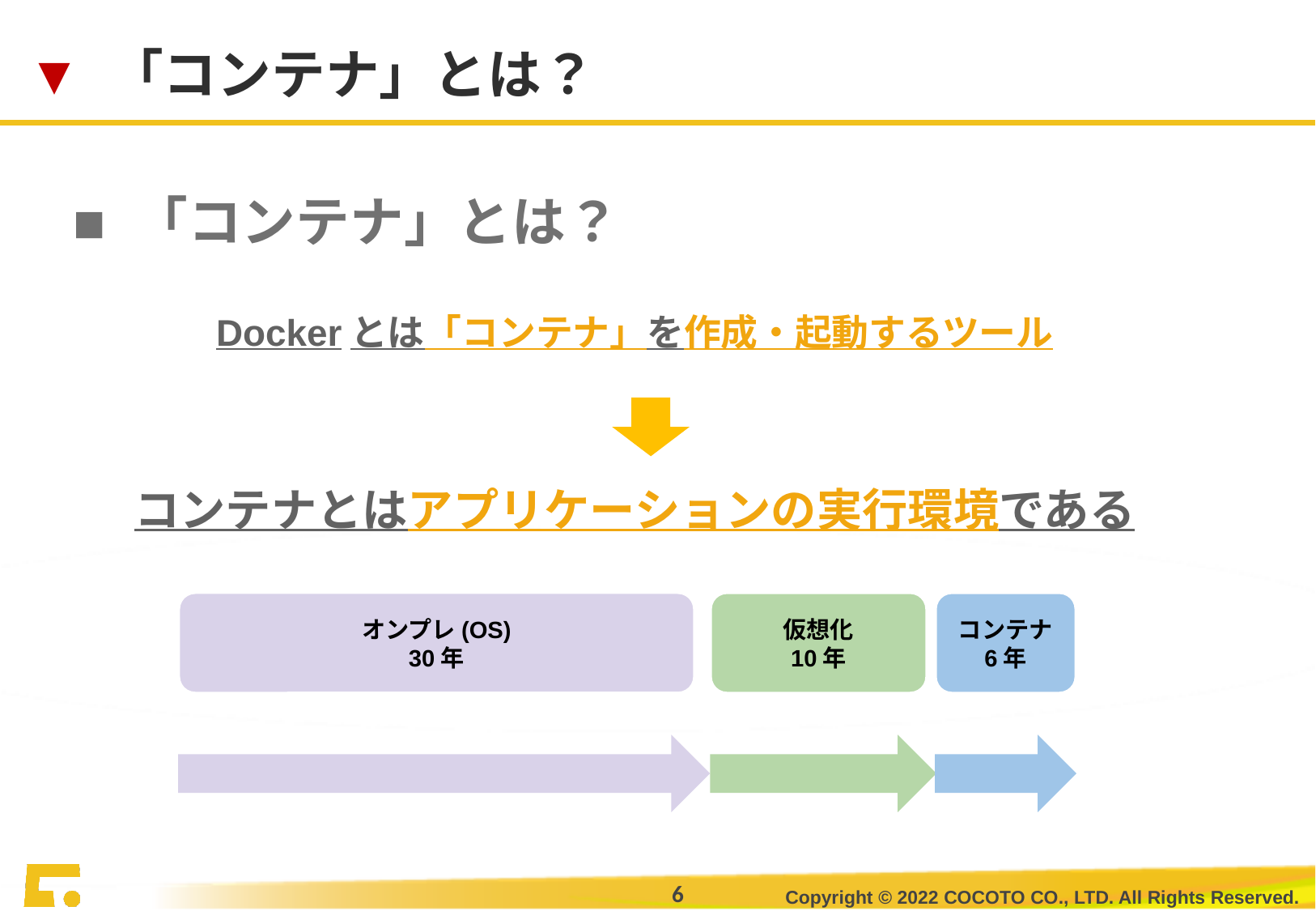

▼ 「コンテナ」とは？
■ 「コンテナ」とは？

Dockerとは「コンテナ」を作成・起動するツール

コンテナとはアプリケーションの実行環境である

オンプレ(OS)
30年
仮想化
10年
コンテナ
6年

Copyright © 2022 COCOTO CO., LTD. All Rights Reserved.